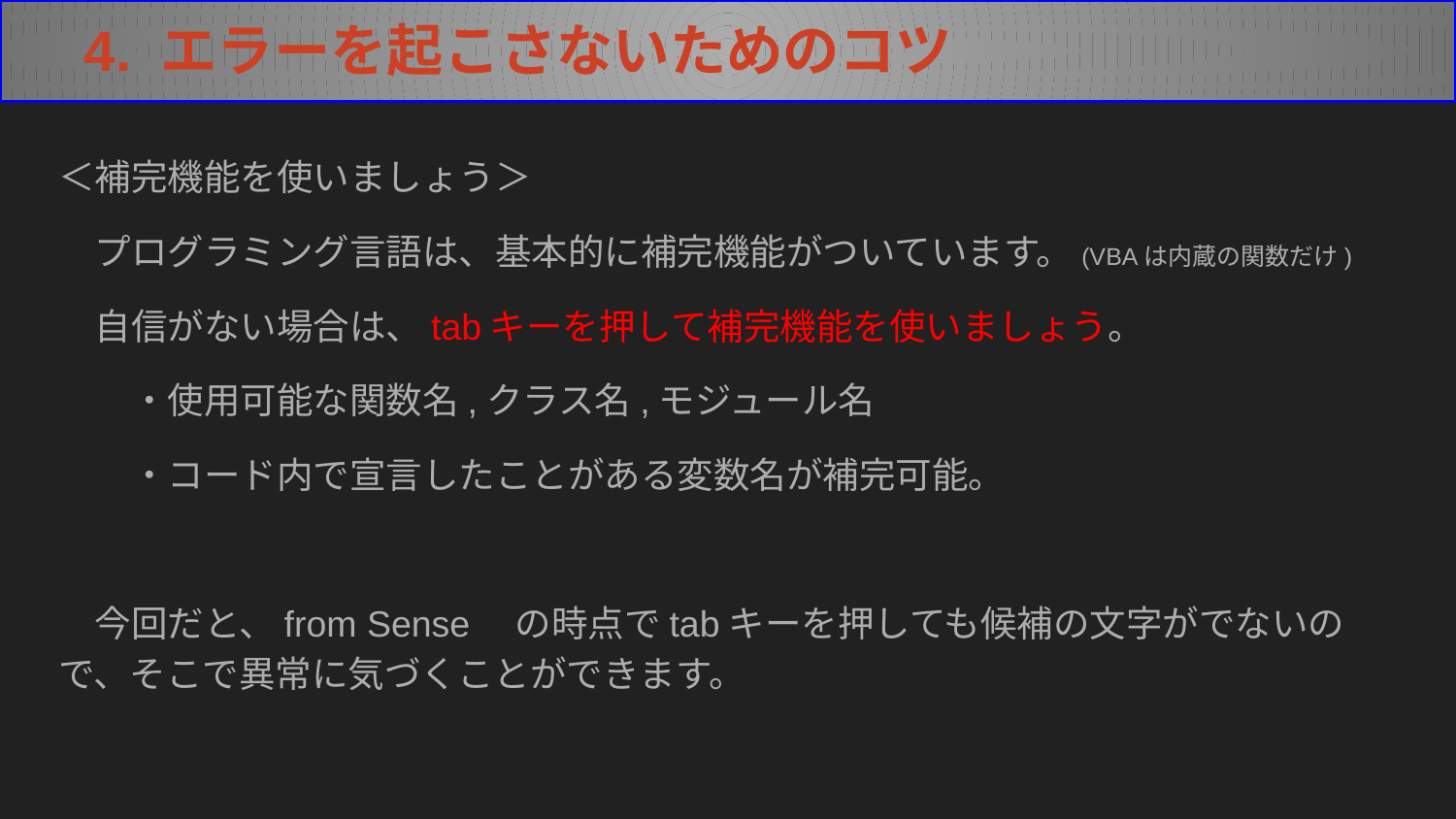

4. エラーを起こさないためのコツ
＜補完機能を使いましょう＞
　プログラミング言語は、基本的に補完機能がついています。(VBAは内蔵の関数だけ)
　自信がない場合は、tabキーを押して補完機能を使いましょう。
　　・使用可能な関数名,クラス名,モジュール名
　　・コード内で宣言したことがある変数名が補完可能。

　今回だと、from Sense　の時点でtabキーを押しても候補の文字がでないので、そこで異常に気づくことができます。